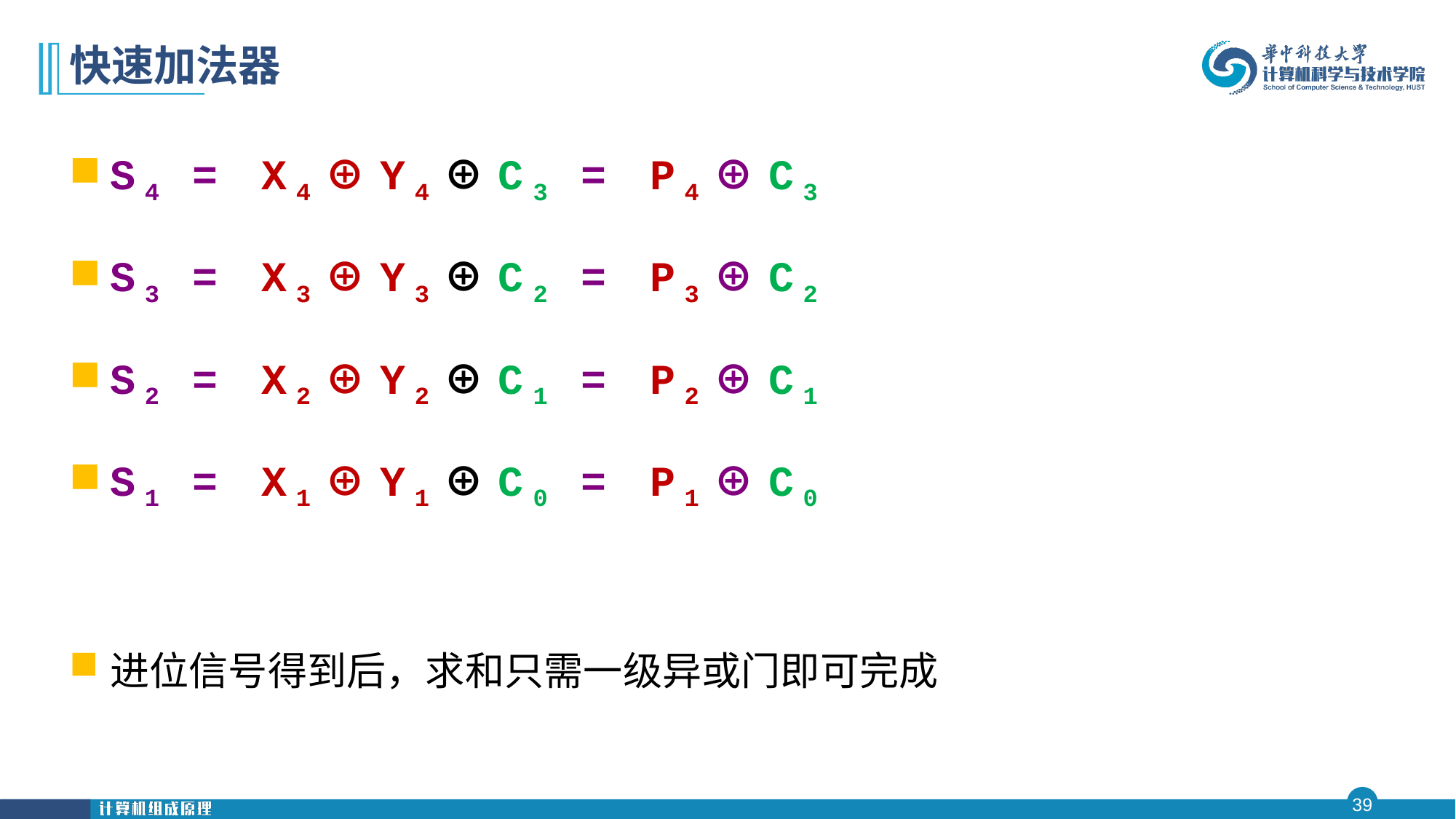

# 快速加法器
S4 = X4⊕Y4⊕C3 = P4⊕C3
S3 = X3⊕Y3⊕C2 = P3⊕C2
S2 = X2⊕Y2⊕C1 = P2⊕C1
S1 = X1⊕Y1⊕C0 = P1⊕C0

进位信号得到后，求和只需一级异或门即可完成